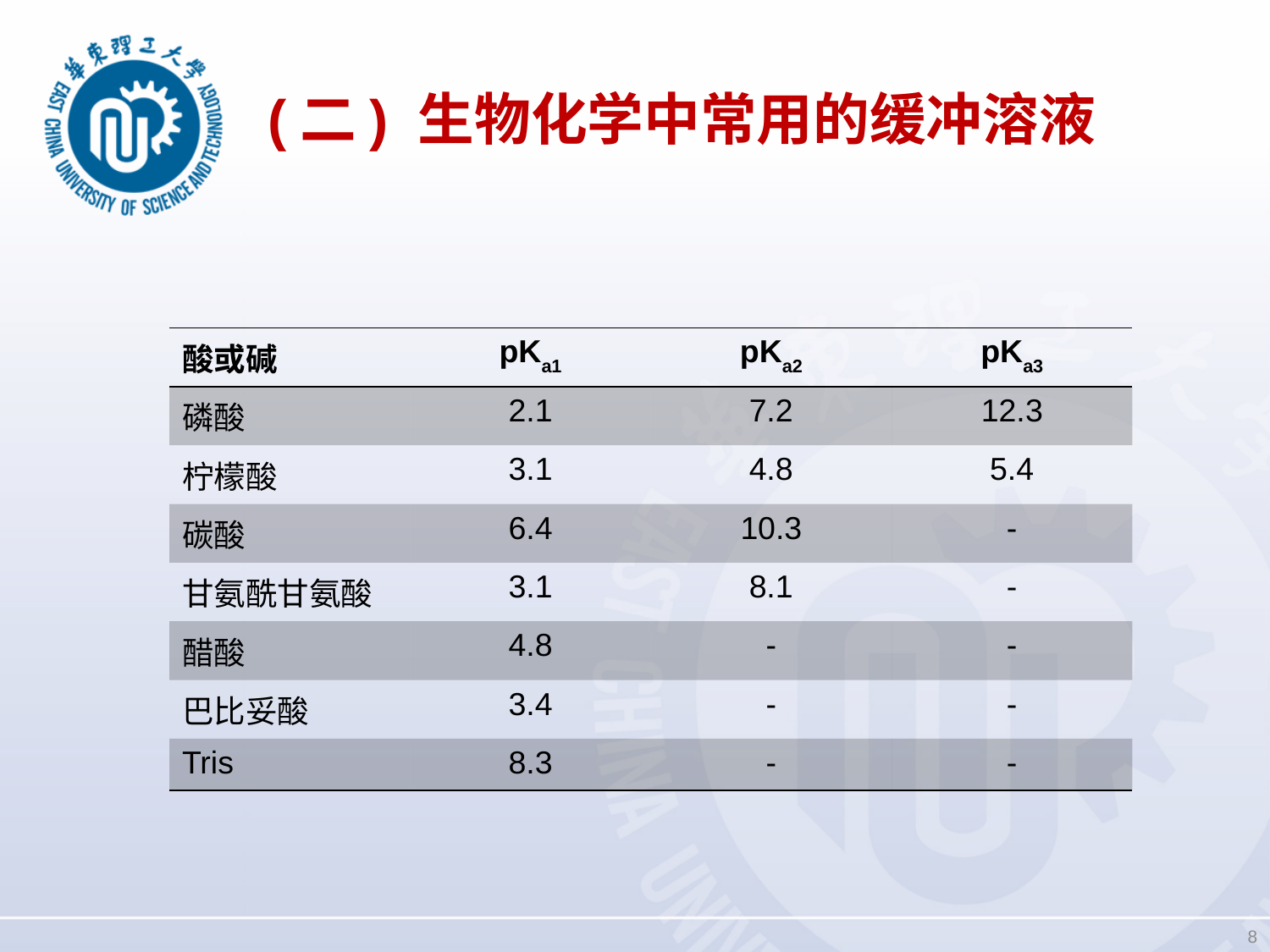

# (二) 生物化学中常用的缓冲溶液
| 酸或碱 | pKa1 | pKa2 | pKa3 |
| --- | --- | --- | --- |
| 磷酸 | 2.1 | 7.2 | 12.3 |
| 柠檬酸 | 3.1 | 4.8 | 5.4 |
| 碳酸 | 6.4 | 10.3 | - |
| 甘氨酰甘氨酸 | 3.1 | 8.1 | - |
| 醋酸 | 4.8 | - | - |
| 巴比妥酸 | 3.4 | - | - |
| Tris | 8.3 | - | - |
8